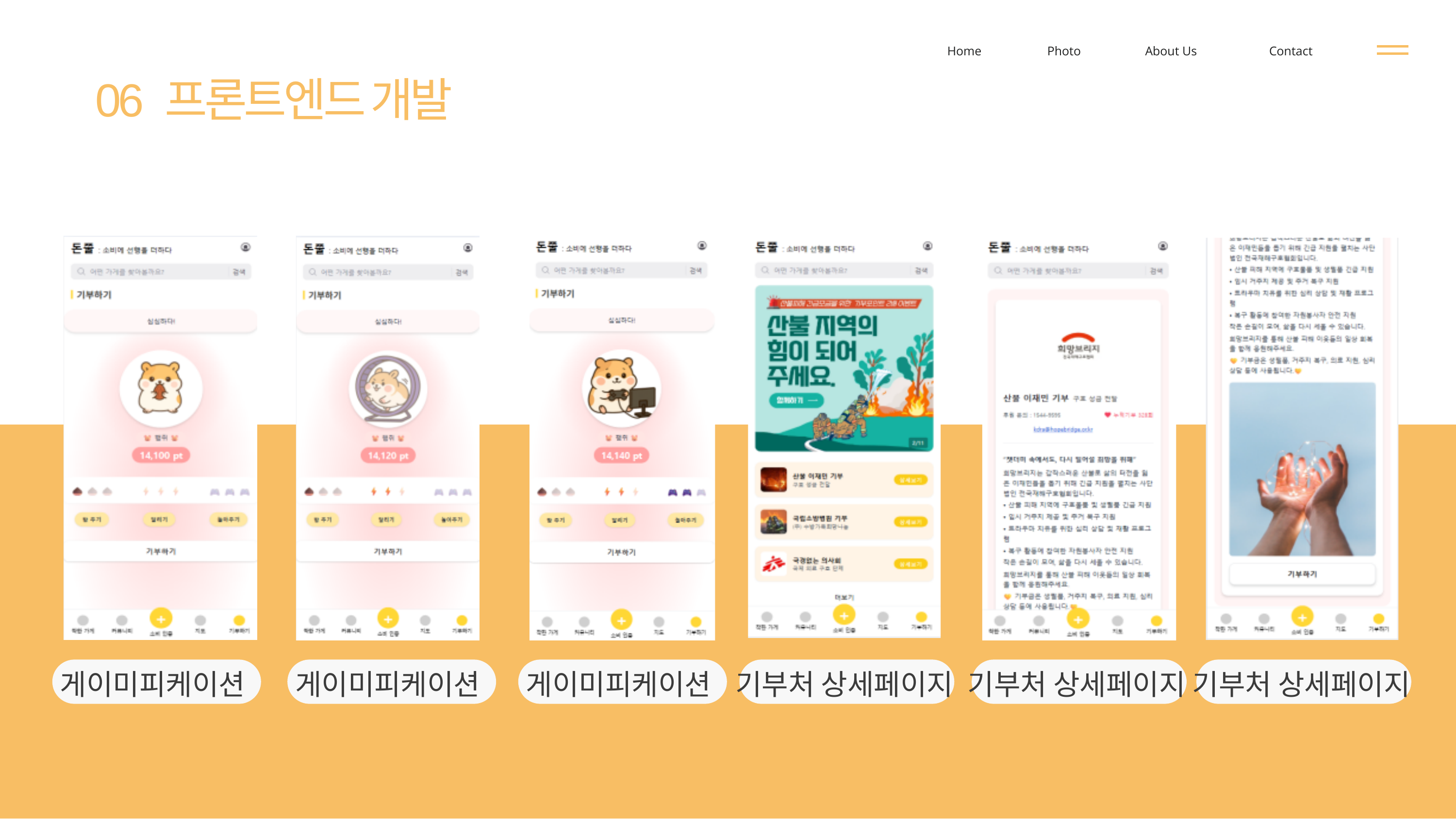

Home
Photo
About Us
Contact

06 프론트엔드 개발

게이미피케이션
게이미피케이션
게이미피케이션
기부처 상세페이지
기부처 상세페이지
기부처 상세페이지